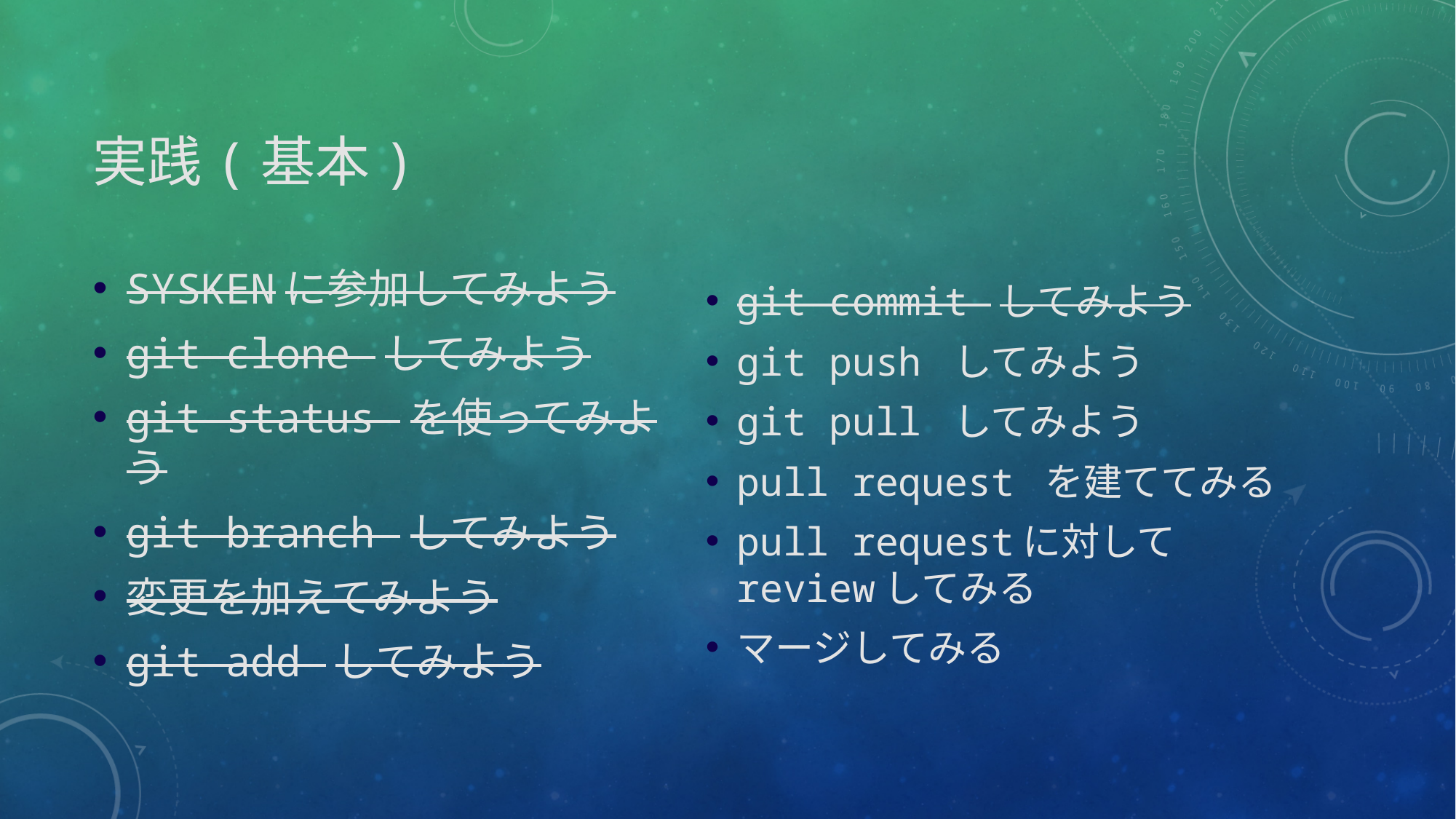

# 実践(基本)
SYSKENに参加してみよう
git clone してみよう
git status を使ってみよう
git branch してみよう
変更を加えてみよう
git add してみよう
git commit してみよう
git push してみよう
git pull してみよう
pull request を建ててみる
pull requestに対してreviewしてみる
マージしてみる